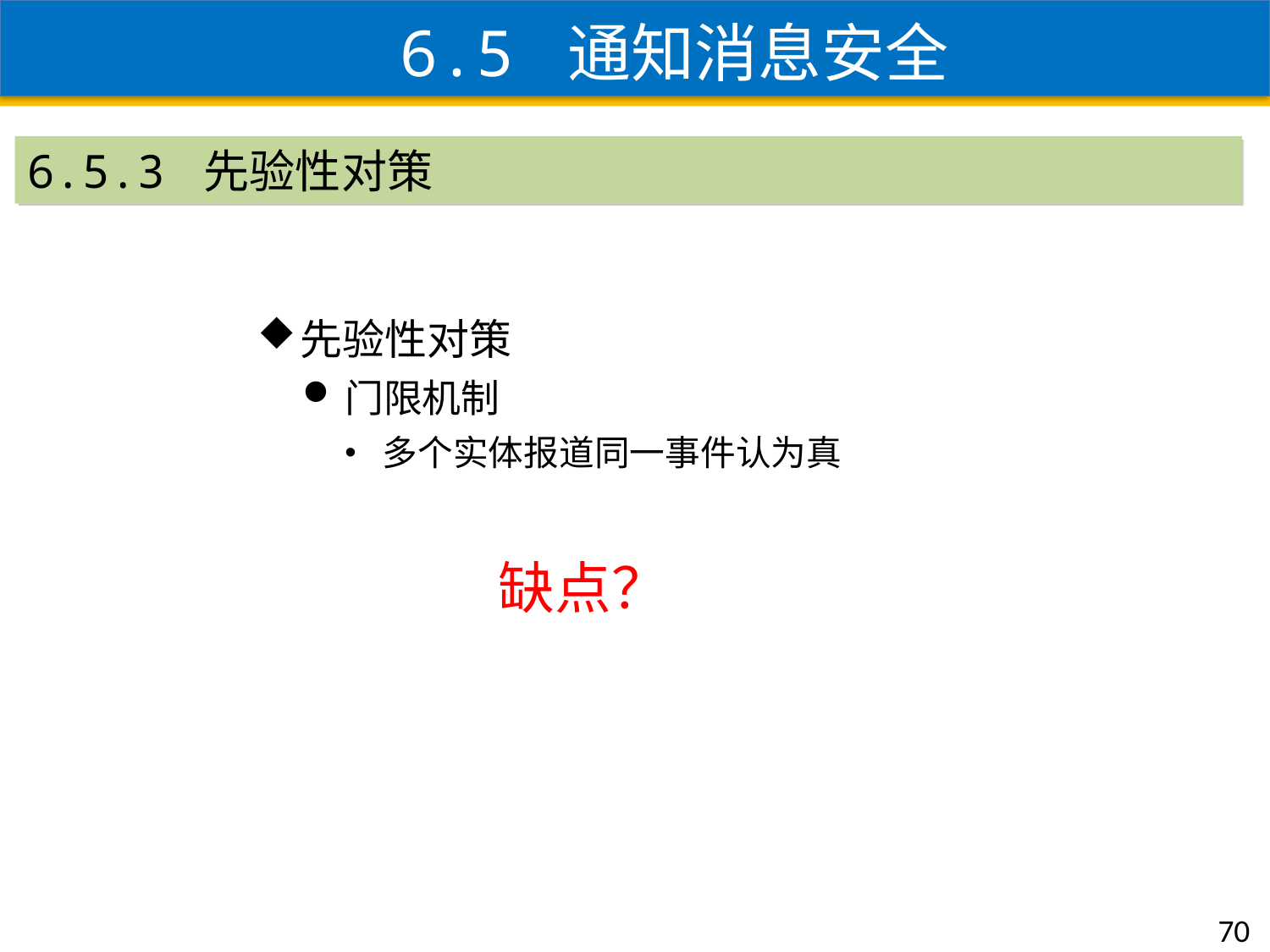

6.5 通知消息安全
6.5.3 先验性对策
先验性对策
门限机制
多个实体报道同一事件认为真
缺点？
70